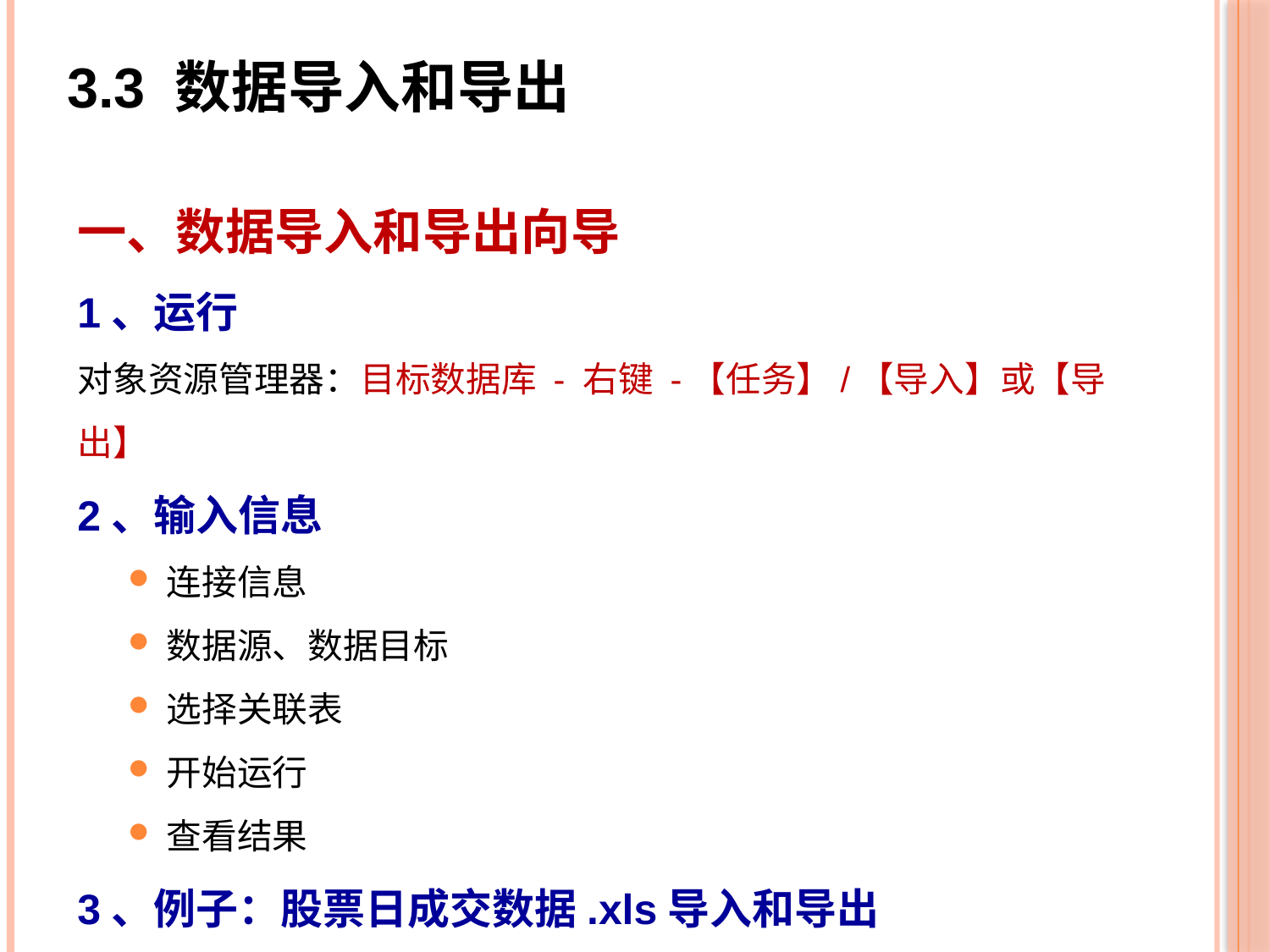

# 3.3 数据导入和导出
一、数据导入和导出向导
1、运行
对象资源管理器：目标数据库 - 右键 -【任务】/【导入】或【导出】
2、输入信息
连接信息
数据源、数据目标
选择关联表
开始运行
查看结果
3、例子：股票日成交数据.xls导入和导出